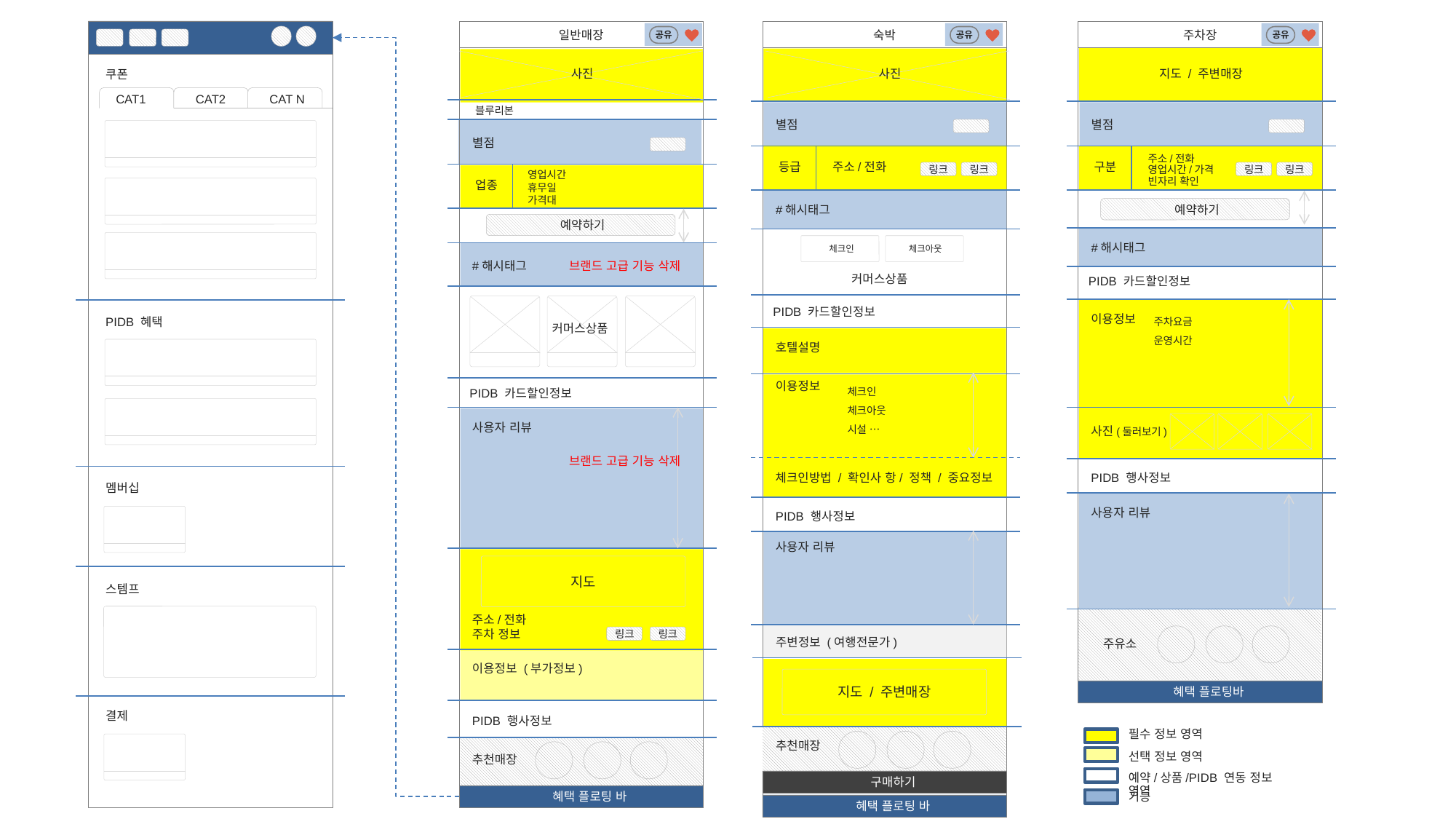

일반매장
숙박
주차장

공유
공유
공유

사진
사진
지도 / 주변매장
쿠폰

CAT1
CAT2
CAT N
블루리본

별점
별점

별점

주소/전화
영업시간/가격
빈자리 확인
등급
주소/전화
구분
링크
링크
링크
링크

영업시간
휴무일
가격대

업종

예약하기

#해시태그
예약하기

#해시태그
체크인
체크아웃

#해시태그
브랜드 고급 기능 삭제
커머스상품
PIDB 카드할인정보

PIDB 카드할인정보
주차요금
운영시간
이용정보
PIDB 혜택
커머스상품

호텔설명

이용정보

체크인
체크아웃
시설 …

PIDB 카드할인정보

사용자 리뷰
사진(둘러보기)
브랜드 고급 기능 삭제
체크인방법 / 확인사 항/ 정책 / 중요정보
PIDB 행사정보
멤버십

사용자 리뷰
PIDB 행사정보

사용자 리뷰

지도
스템프

주소/전화
주차 정보

링크
링크

주변정보 (여행전문가)
주유소

이용정보 (부가정보)

지도 / 주변매장
혜택 플로팅바

결제
PIDB 행사정보
필수 정보 영역

추천매장

선택 정보 영역

추천매장
예약/상품/PIDB 연동 정보 영역

구매하기

혜택 플로팅 바
기능

혜택 플로팅 바